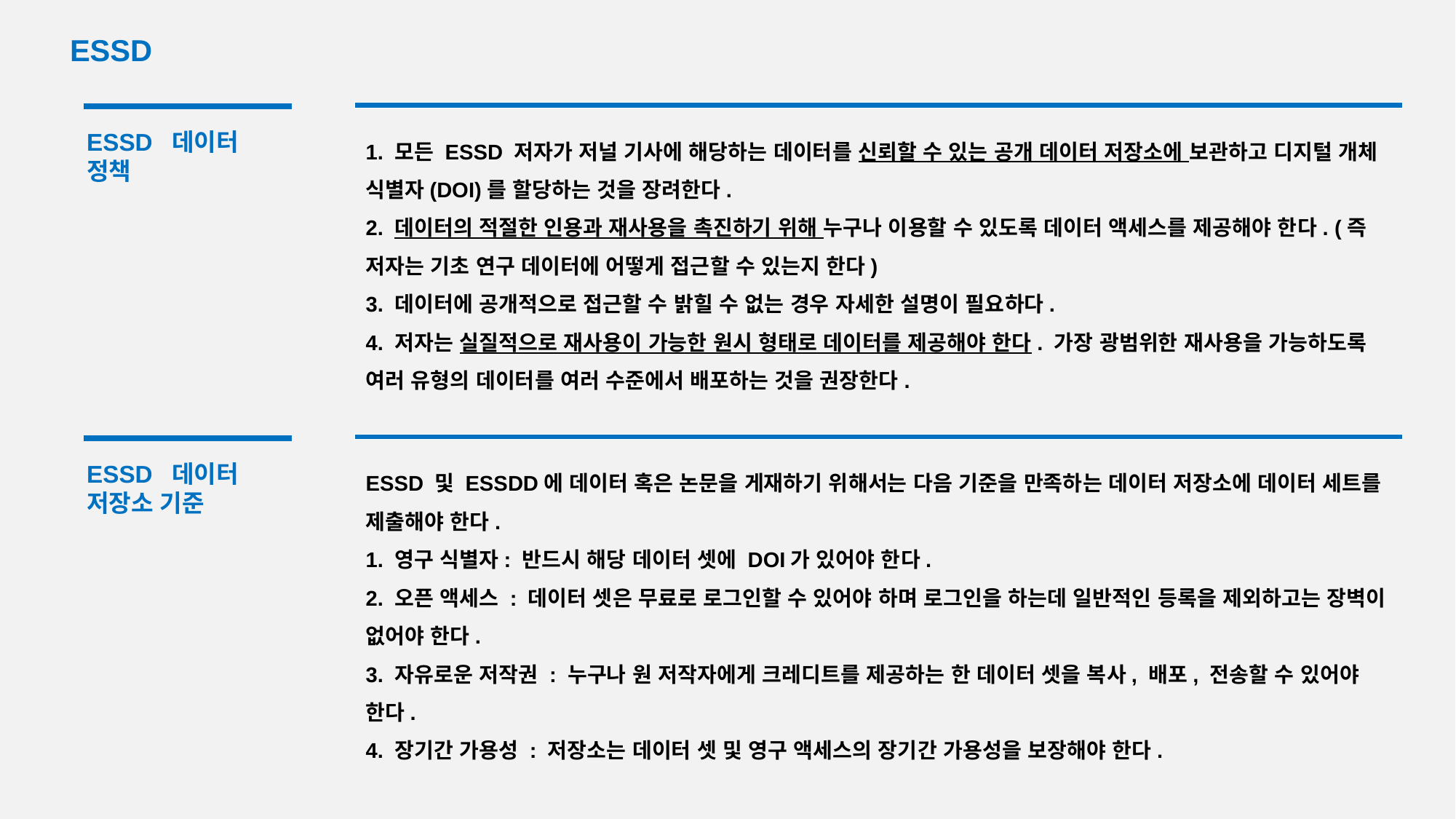

ESSD

1. 모든 ESSD 저자가 저널 기사에 해당하는 데이터를 신뢰할 수 있는 공개 데이터 저장소에 보관하고 디지털 개체 식별자(DOI)를 할당하는 것을 장려한다.
2. 데이터의 적절한 인용과 재사용을 촉진하기 위해 누구나 이용할 수 있도록 데이터 액세스를 제공해야 한다. (즉 저자는 기초 연구 데이터에 어떻게 접근할 수 있는지 한다)
3. 데이터에 공개적으로 접근할 수 밝힐 수 없는 경우 자세한 설명이 필요하다.
4. 저자는 실질적으로 재사용이 가능한 원시 형태로 데이터를 제공해야 한다. 가장 광범위한 재사용을 가능하도록 여러 유형의 데이터를 여러 수준에서 배포하는 것을 권장한다.
ESSD  데이터 정책

ESSD 및 ESSDD에 데이터 혹은 논문을 게재하기 위해서는 다음 기준을 만족하는 데이터 저장소에 데이터 세트를 제출해야 한다.
1. 영구 식별자: 반드시 해당 데이터 셋에 DOI가 있어야 한다.
2. 오픈 액세스 : 데이터 셋은 무료로 로그인할 수 있어야 하며 로그인을 하는데 일반적인 등록을 제외하고는 장벽이 없어야 한다.
3. 자유로운 저작권 : 누구나 원 저작자에게 크레디트를 제공하는 한 데이터 셋을 복사, 배포, 전송할 수 있어야 한다.
4. 장기간 가용성 : 저장소는 데이터 셋 및 영구 액세스의 장기간 가용성을 보장해야 한다.
ESSD  데이터 저장소 기준